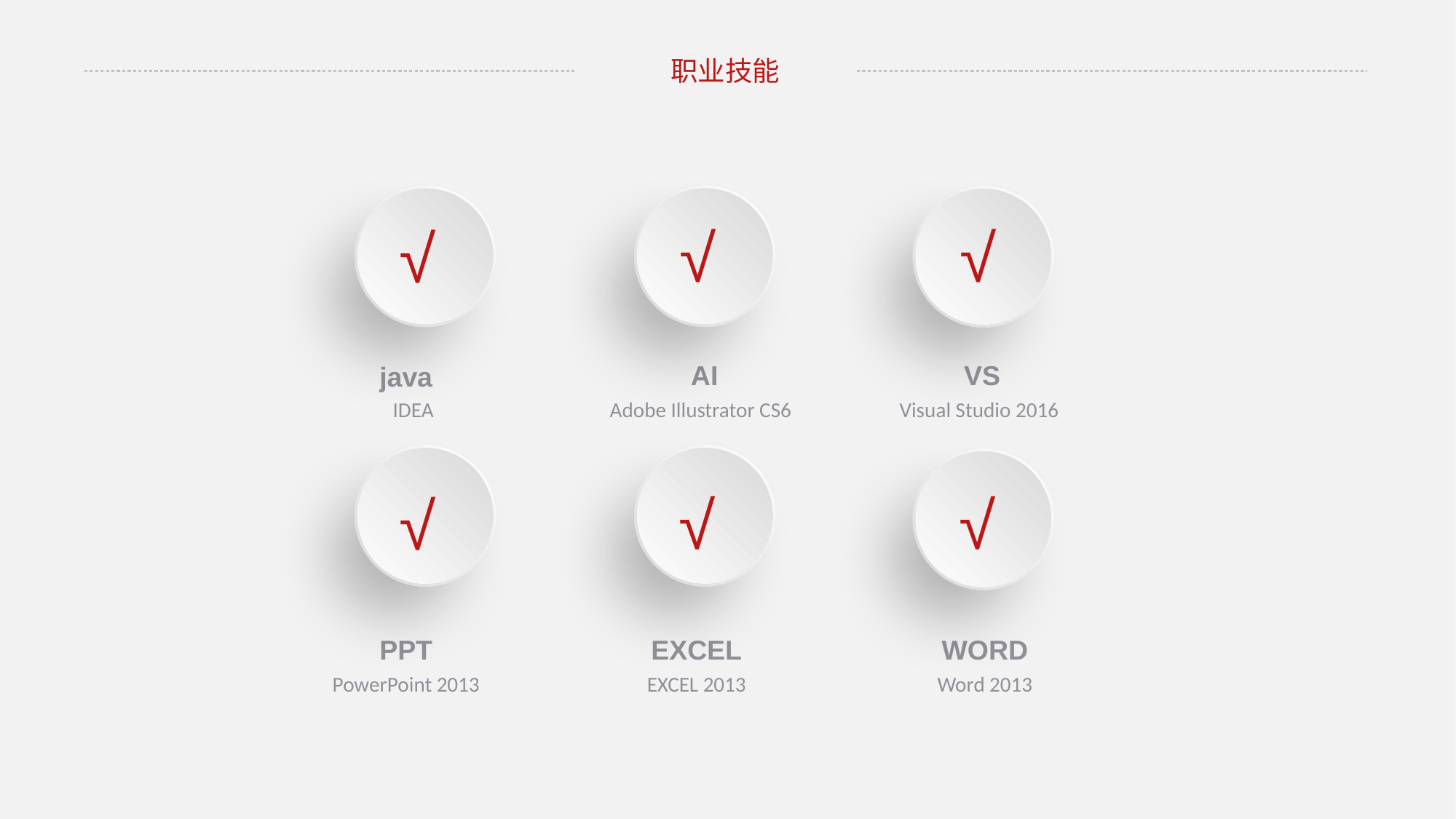

职业技能

√
√
√
AI
Adobe Illustrator CS6
VS
Visual Studio 2016
java
IDEA

√
√
√
PPT
PowerPoint 2013
EXCEL
EXCEL 2013
WORD
Word 2013